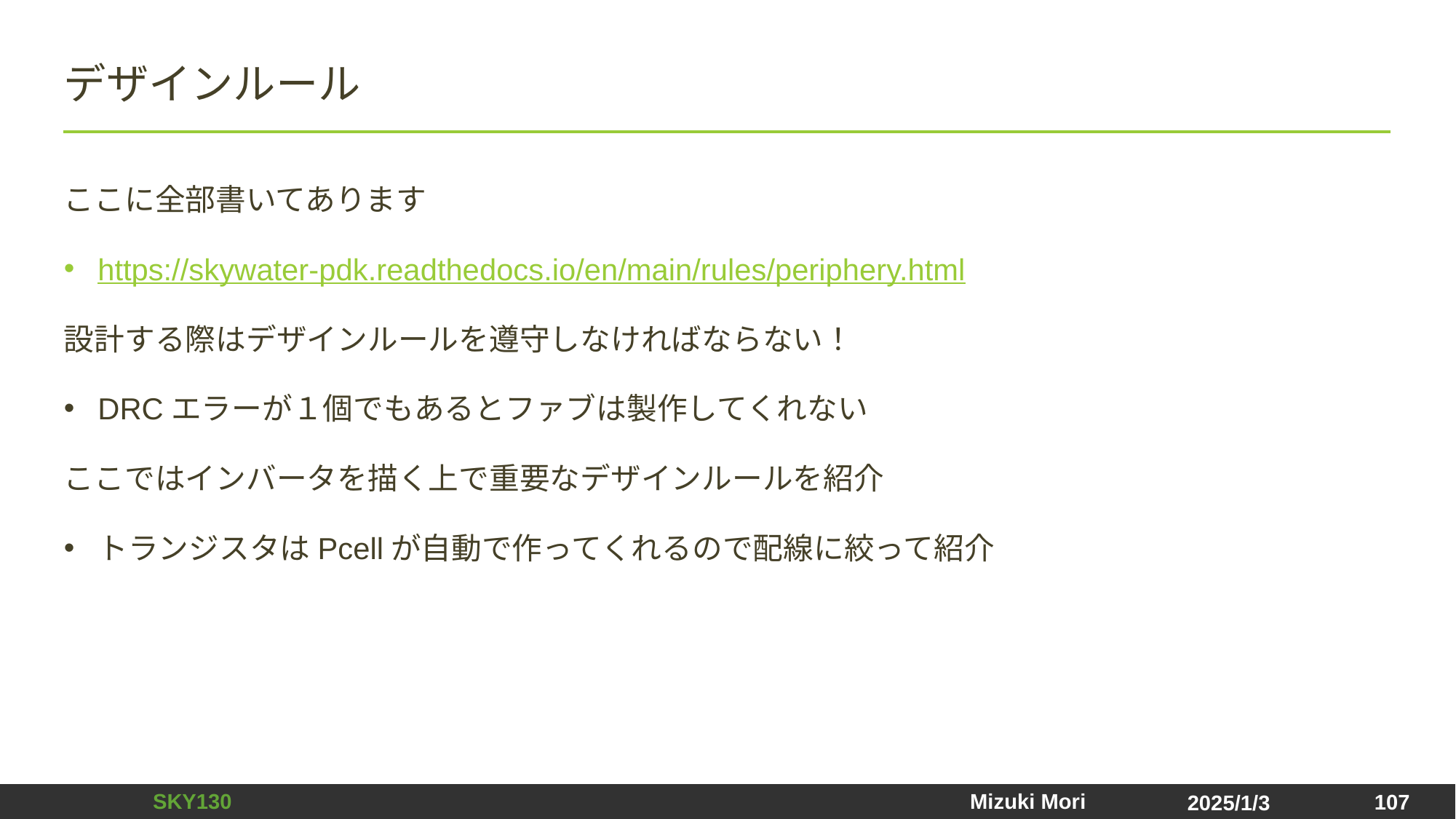

# デザインルール
ここに全部書いてあります
https://skywater-pdk.readthedocs.io/en/main/rules/periphery.html
設計する際はデザインルールを遵守しなければならない！
DRCエラーが１個でもあるとファブは製作してくれない
ここではインバータを描く上で重要なデザインルールを紹介
トランジスタはPcellが自動で作ってくれるので配線に絞って紹介
107
2025/1/3